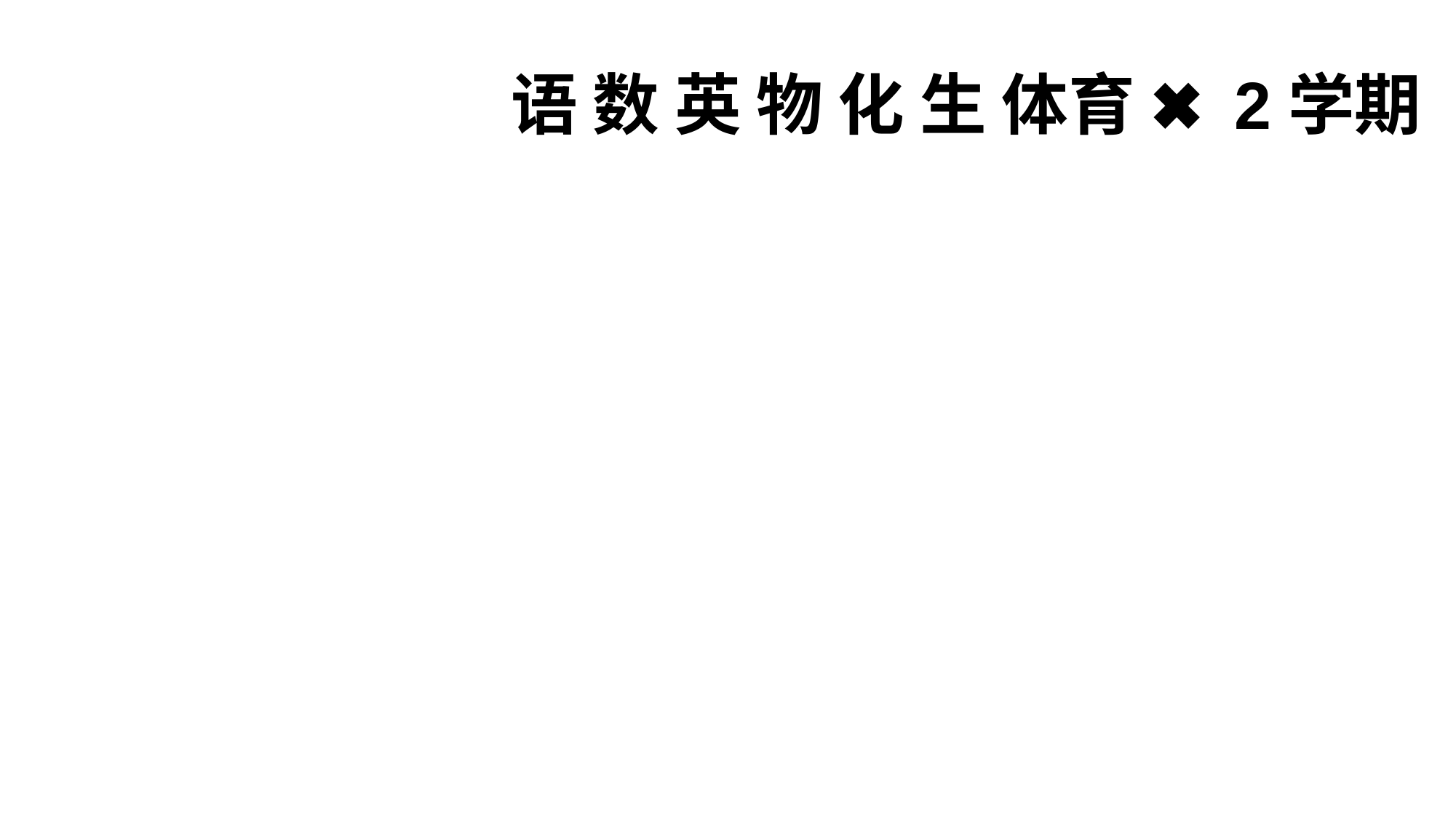

语 数 英 物 化 生 体育 ✖ ️2学期